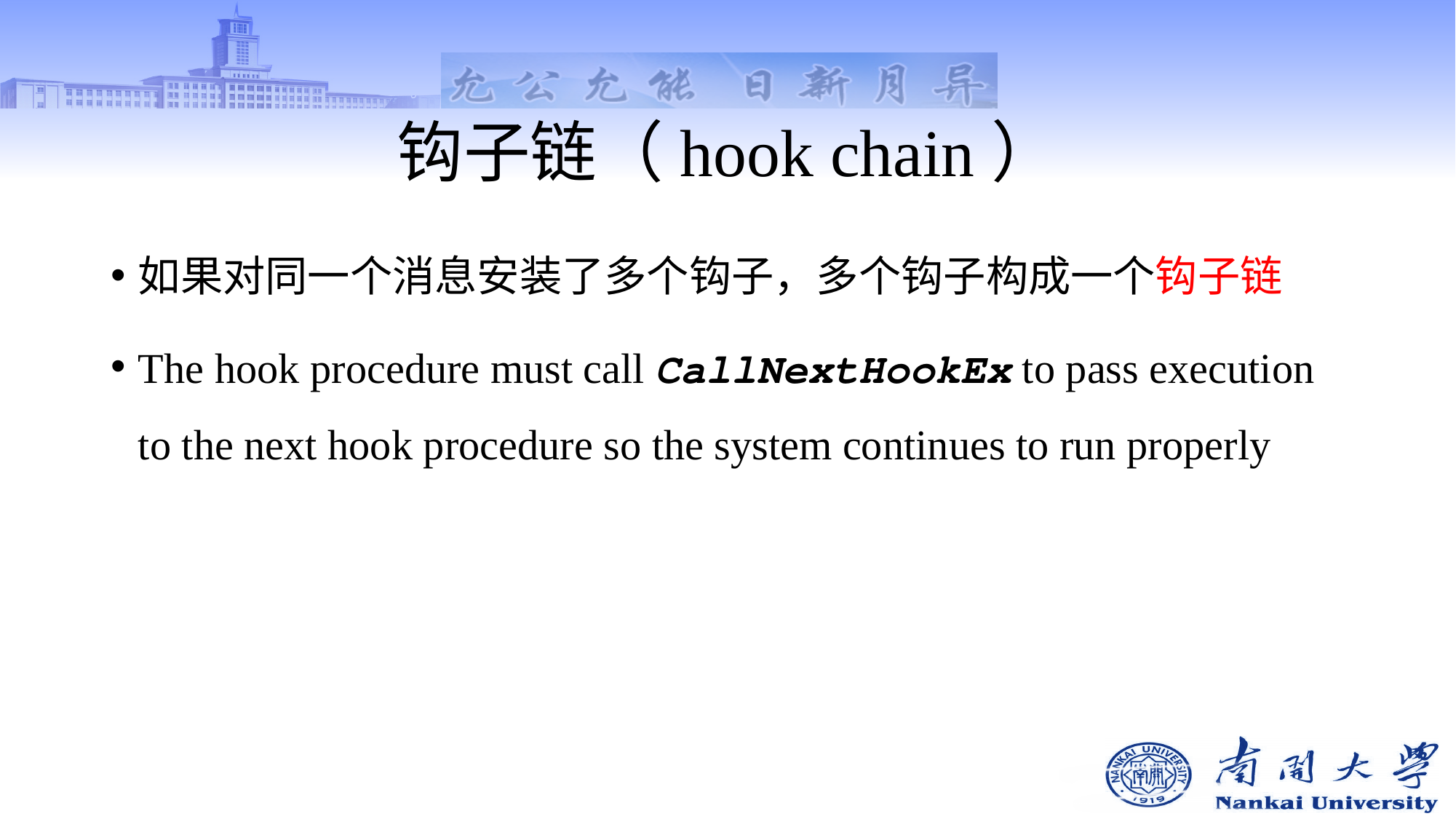

# 钩子链（hook chain）
如果对同一个消息安装了多个钩子，多个钩子构成一个钩子链
The hook procedure must call CallNextHookEx to pass execution to the next hook procedure so the system continues to run properly